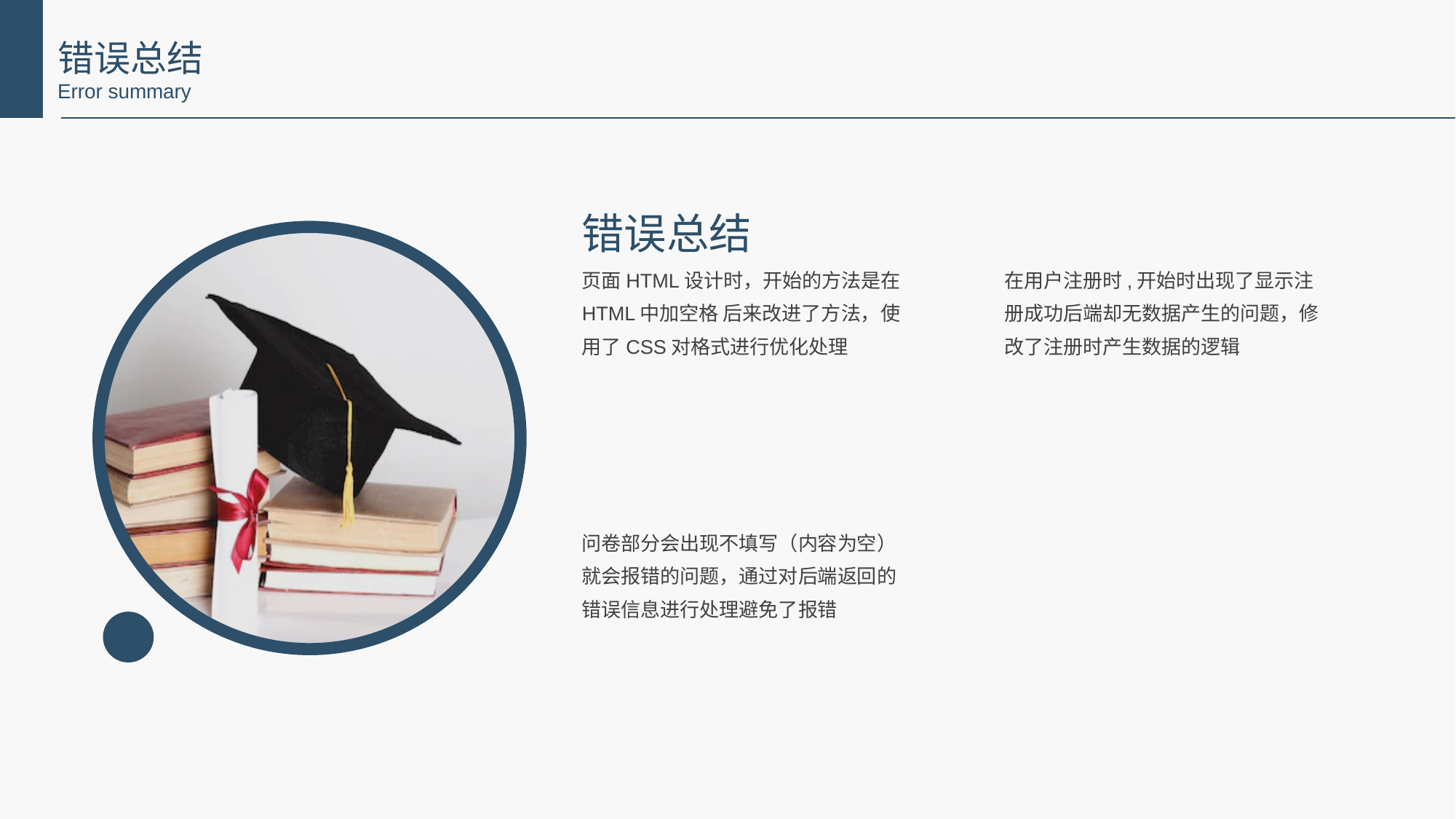

错误总结
Error summary
错误总结

页面HTML设计时，开始的方法是在HTML中加空格 后来改进了方法，使用了CSS对格式进行优化处理
在用户注册时,开始时出现了显示注册成功后端却无数据产生的问题，修改了注册时产生数据的逻辑
问卷部分会出现不填写（内容为空）就会报错的问题，通过对后端返回的错误信息进行处理避免了报错